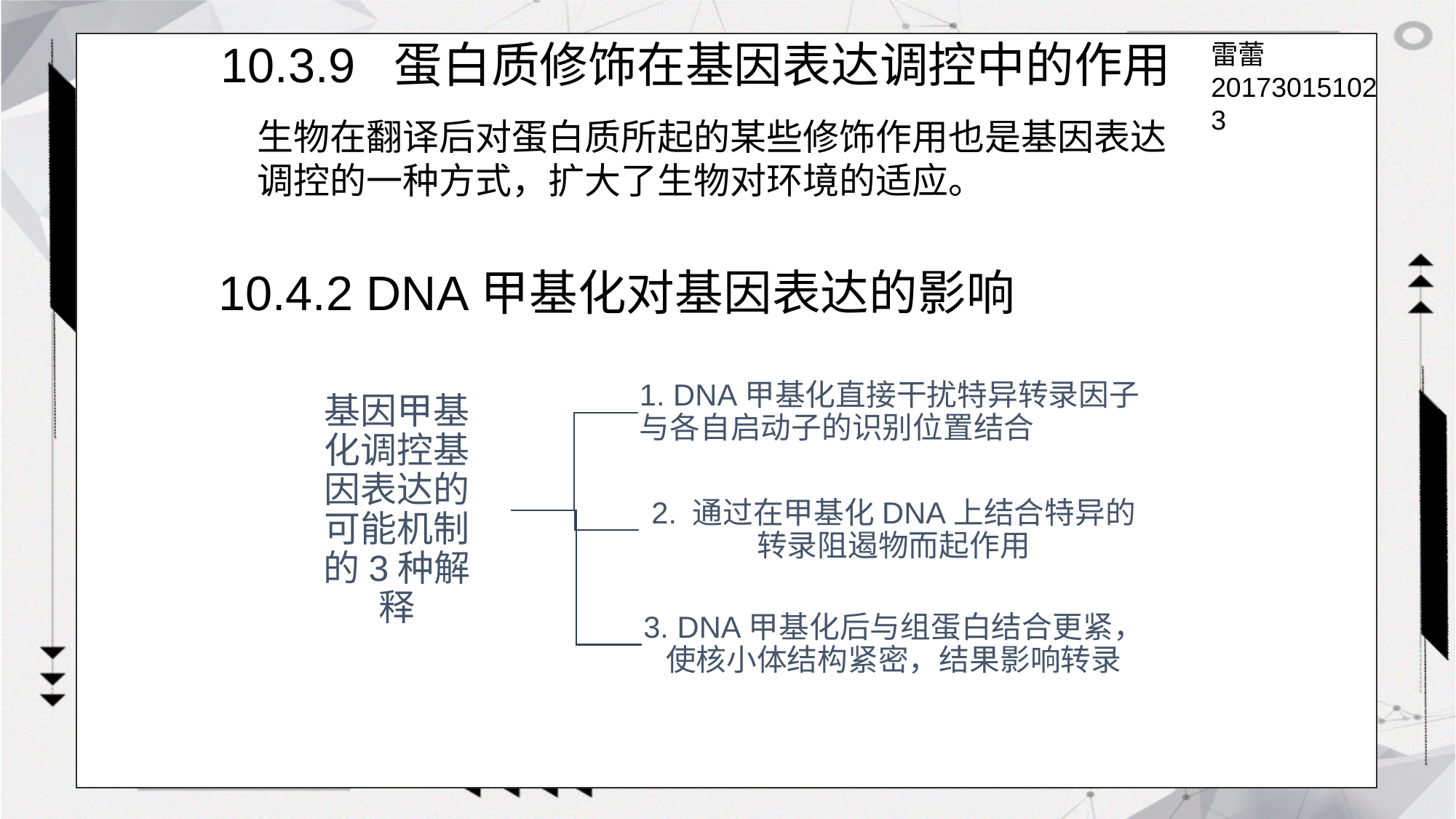

10.3.9  蛋白质修饰在基因表达调控中的作用
雷蕾 201730151023
生物在翻译后对蛋白质所起的某些修饰作用也是基因表达调控的一种方式，扩大了生物对环境的适应。

10.4.2 DNA甲基化对基因表达的影响

基因甲基化调控基因表达的可能机制的3种解释
1. DNA甲基化直接干扰特异转录因子与各自启动子的识别位置结合
2. 通过在甲基化DNA上结合特异的转录阻遏物而起作用
3. DNA甲基化后与组蛋白结合更紧，使核小体结构紧密，结果影响转录